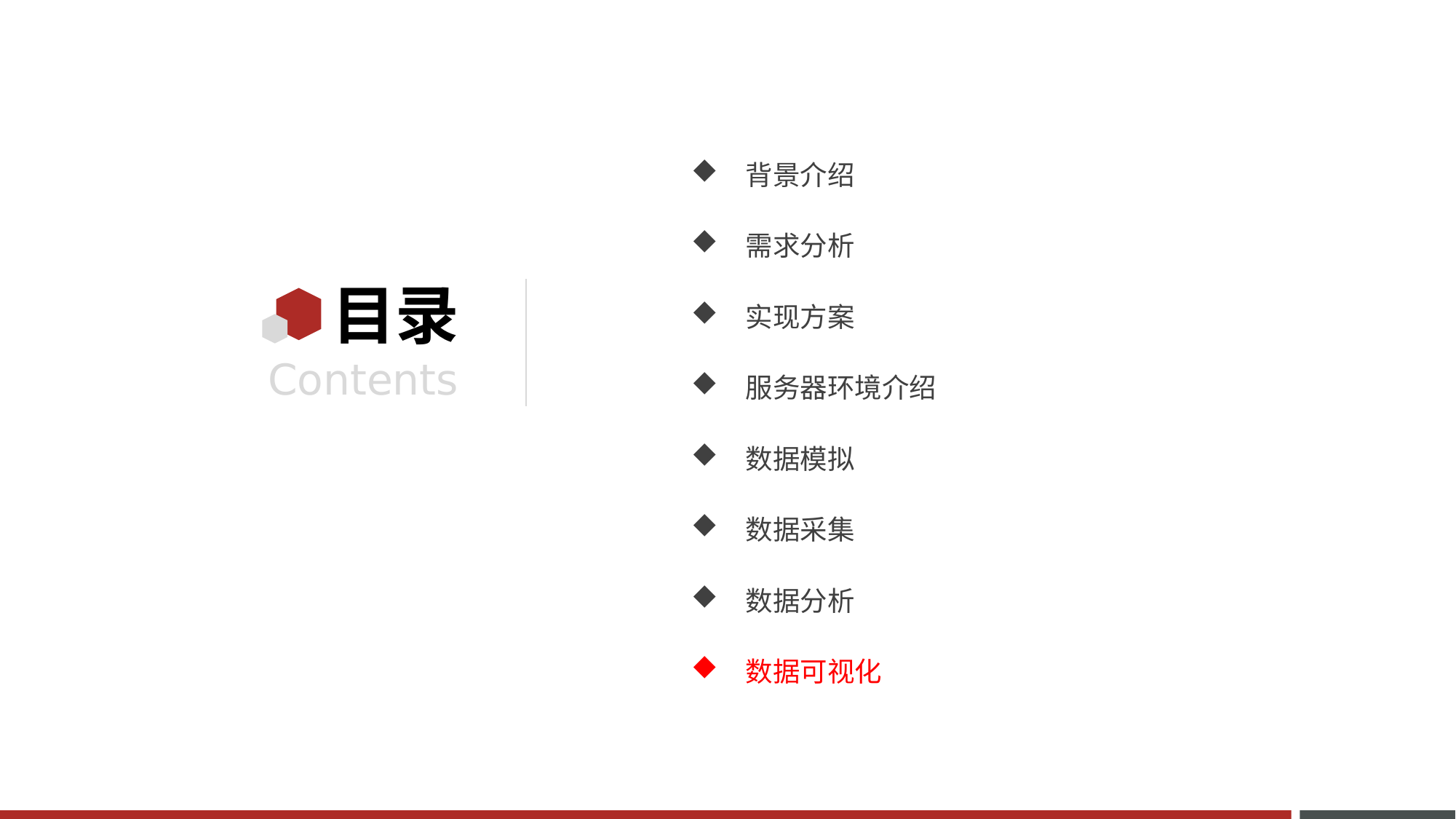

背景介绍
需求分析
实现方案
服务器环境介绍
数据模拟
数据采集
数据分析
数据可视化